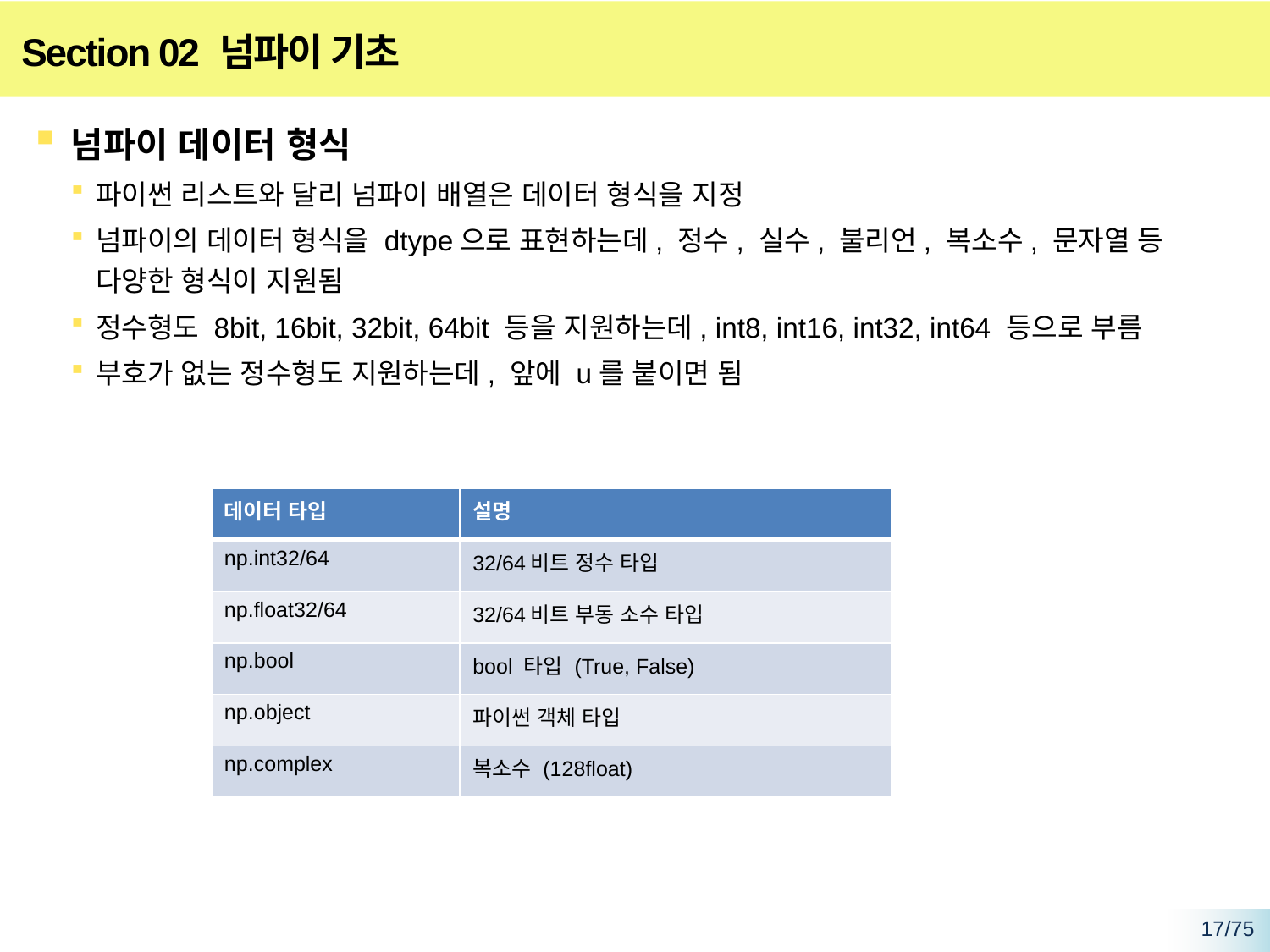

# Section 02 넘파이 기초
넘파이 데이터 형식
파이썬 리스트와 달리 넘파이 배열은 데이터 형식을 지정
넘파이의 데이터 형식을 dtype으로 표현하는데, 정수, 실수, 불리언, 복소수, 문자열 등 다양한 형식이 지원됨
정수형도 8bit, 16bit, 32bit, 64bit 등을 지원하는데, int8, int16, int32, int64 등으로 부름
부호가 없는 정수형도 지원하는데, 앞에 u를 붙이면 됨
| 데이터 타입 | 설명 |
| --- | --- |
| np.int32/64 | 32/64비트 정수 타입 |
| np.float32/64 | 32/64비트 부동 소수 타입 |
| np.bool | bool 타입 (True, False) |
| np.object | 파이썬 객체 타입 |
| np.complex | 복소수 (128float) |